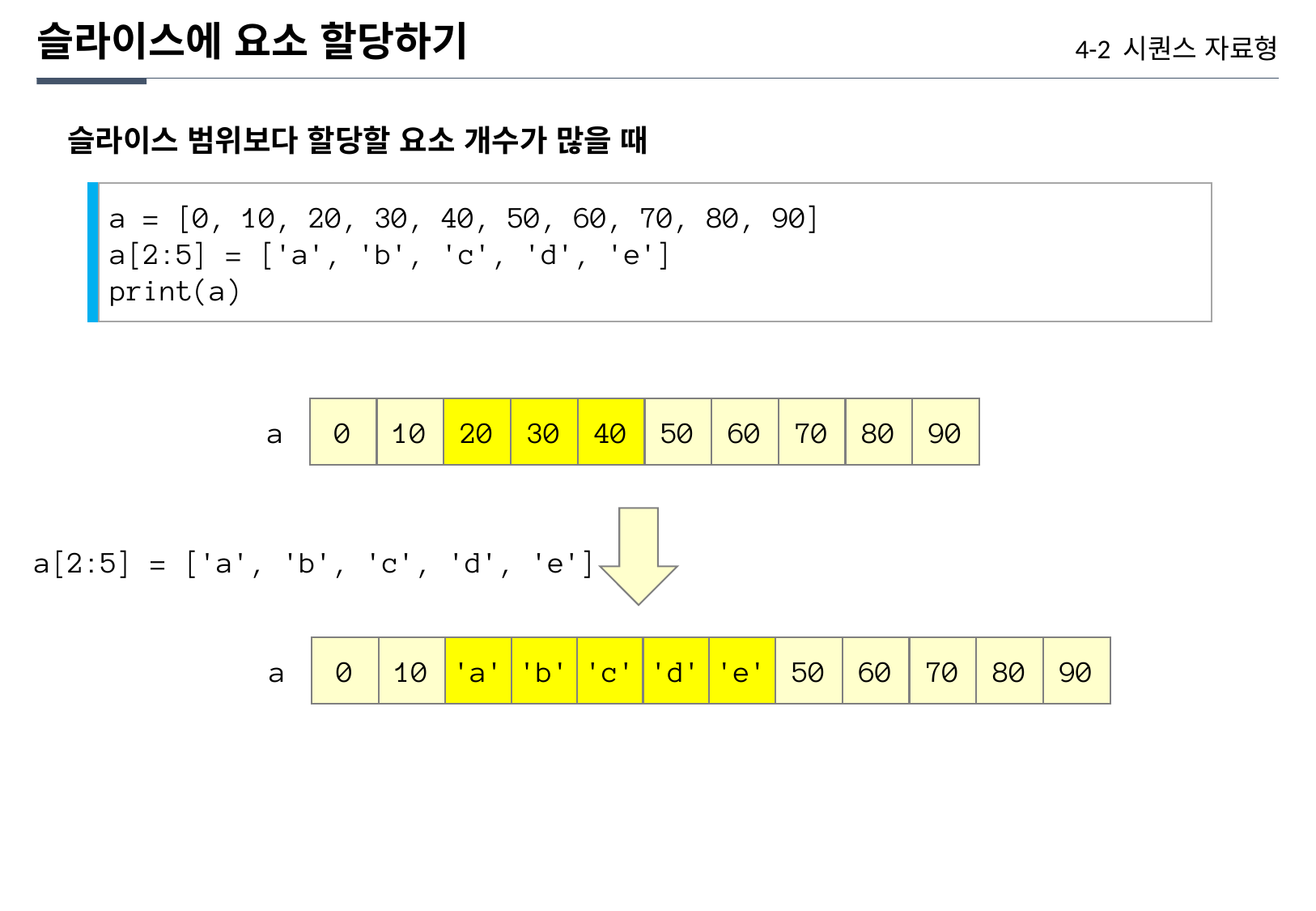

슬라이스에 요소 할당하기
4-2 시퀀스 자료형
슬라이스 범위보다 할당할 요소 개수가 많을 때

a = [0, 10, 20, 30, 40, 50, 60, 70, 80, 90]
a[2:5] = ['a', 'b', 'c', 'd', 'e']
print(a)
0
10
20
30
40
50
60
70
80
90
a

a[2:5] = ['a', 'b', 'c', 'd', 'e']
0
10
'a'
'b'
'c'
'd'
'e'
50
60
70
80
90
a